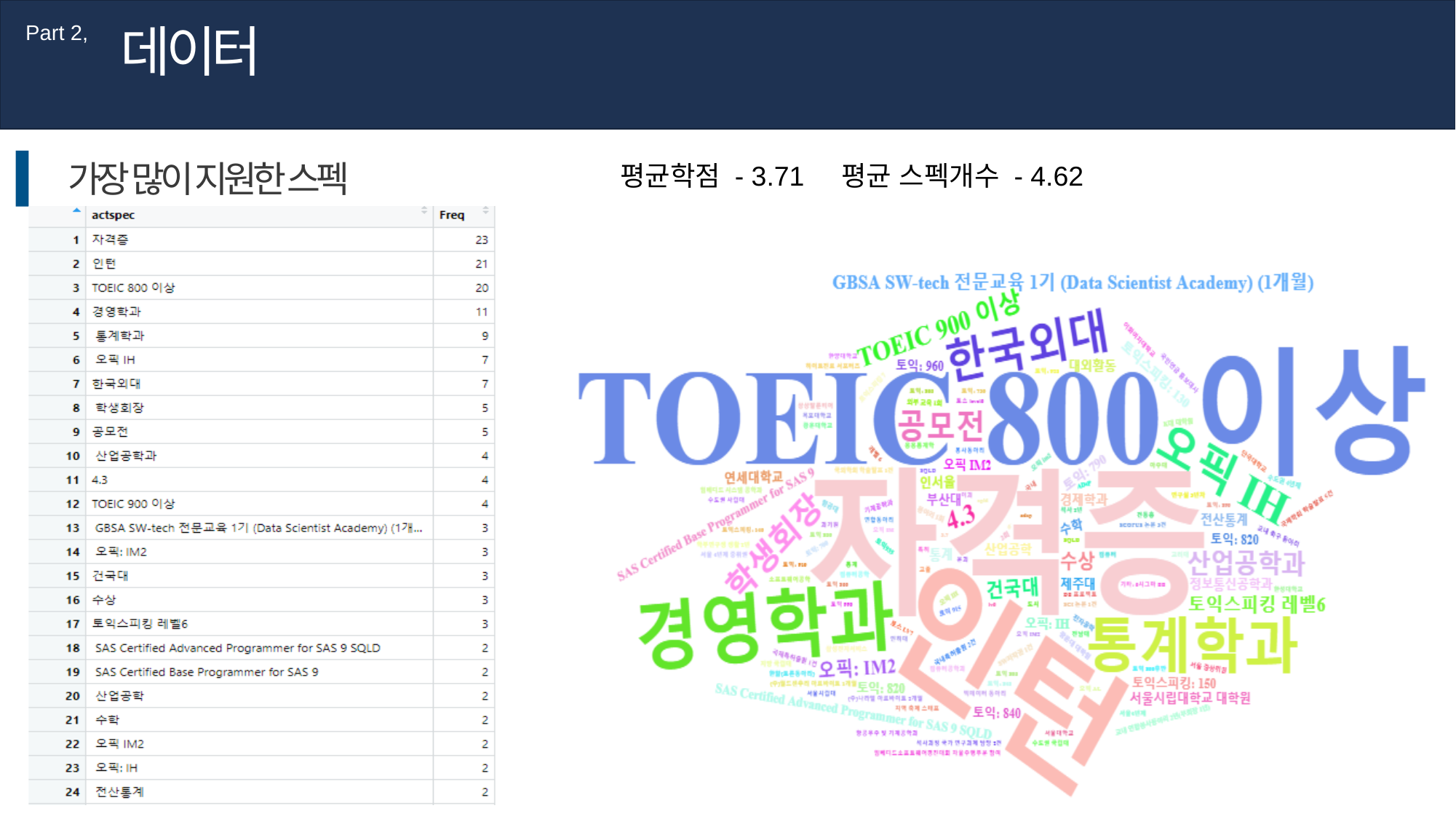

데이터
Part 2,

가장 많이 지원한 스펙
평균학점 - 3.71    평균 스펙개수 - 4.62